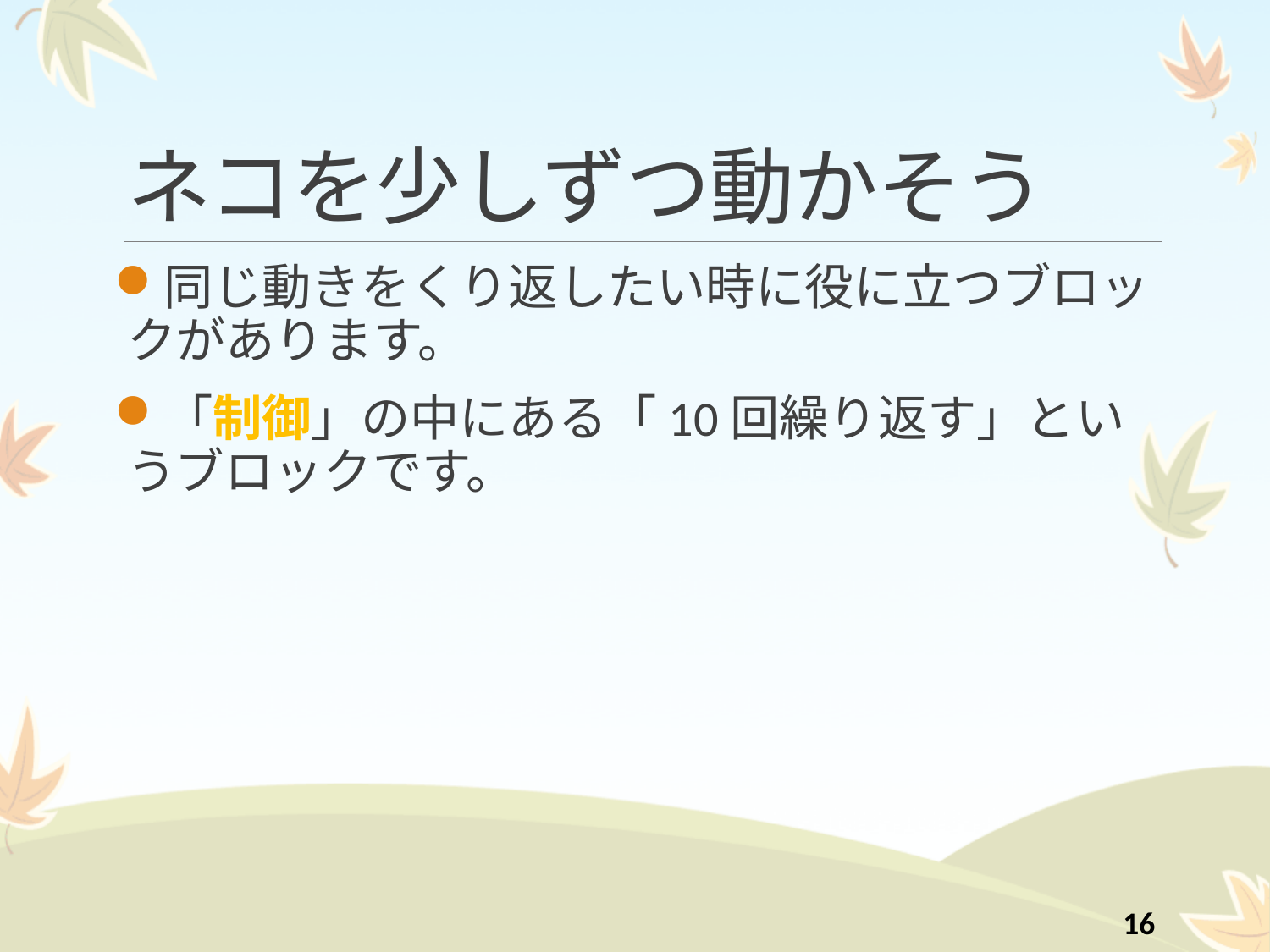

# ネコを少しずつ動かそう
同じ動きをくり返したい時に役に立つブロックがあります。
「制御」の中にある「10回繰り返す」というブロックです。
16